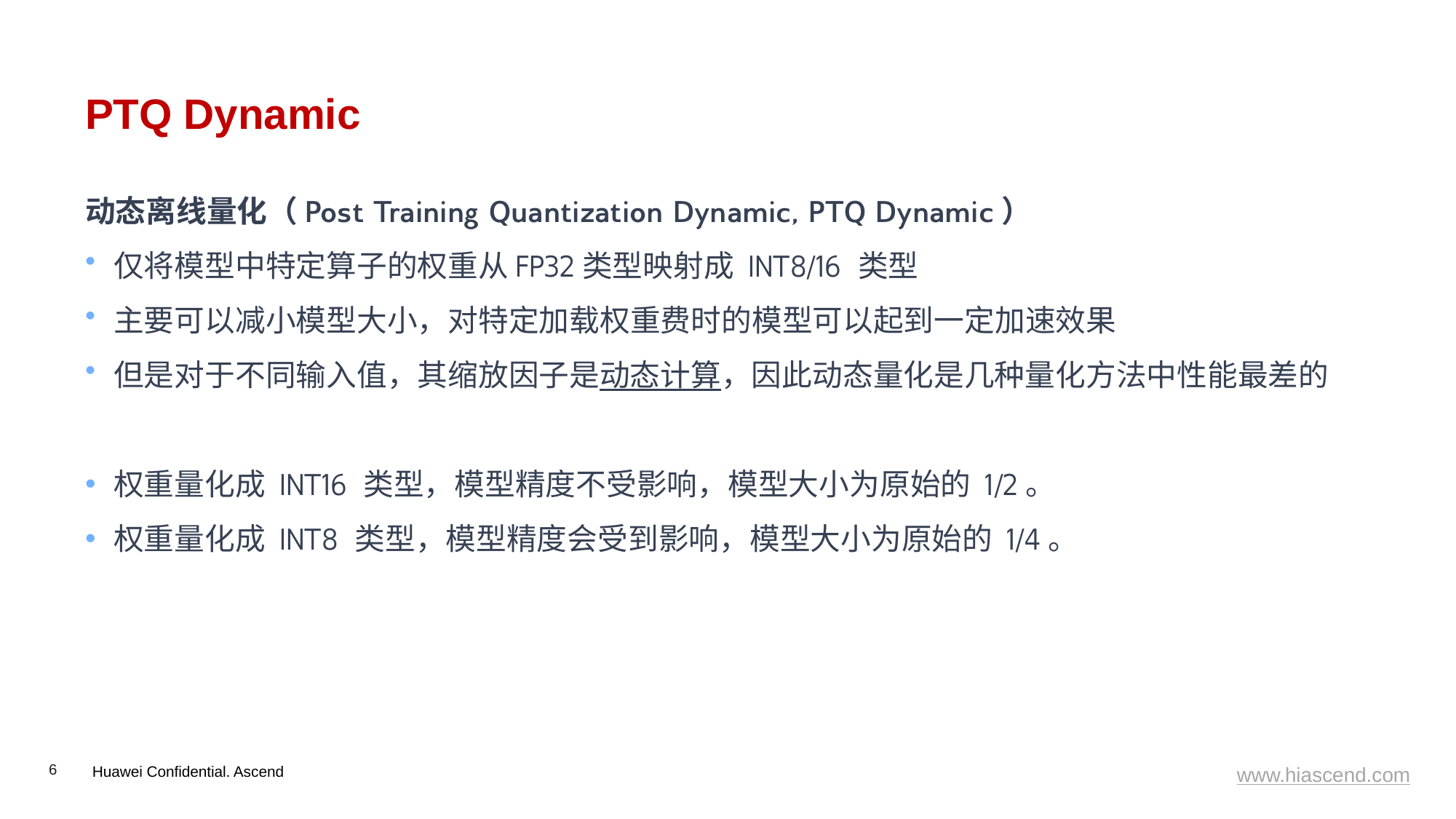

# PTQ Dynamic
动态离线量化（Post Training Quantization Dynamic, PTQ Dynamic）
仅将模型中特定算子的权重从FP32类型映射成 INT8/16 类型
主要可以减小模型大小，对特定加载权重费时的模型可以起到一定加速效果
但是对于不同输入值，其缩放因子是动态计算，因此动态量化是几种量化方法中性能最差的

权重量化成 INT16 类型，模型精度不受影响，模型大小为原始的 1/2。
权重量化成 INT8 类型，模型精度会受到影响，模型大小为原始的 1/4。